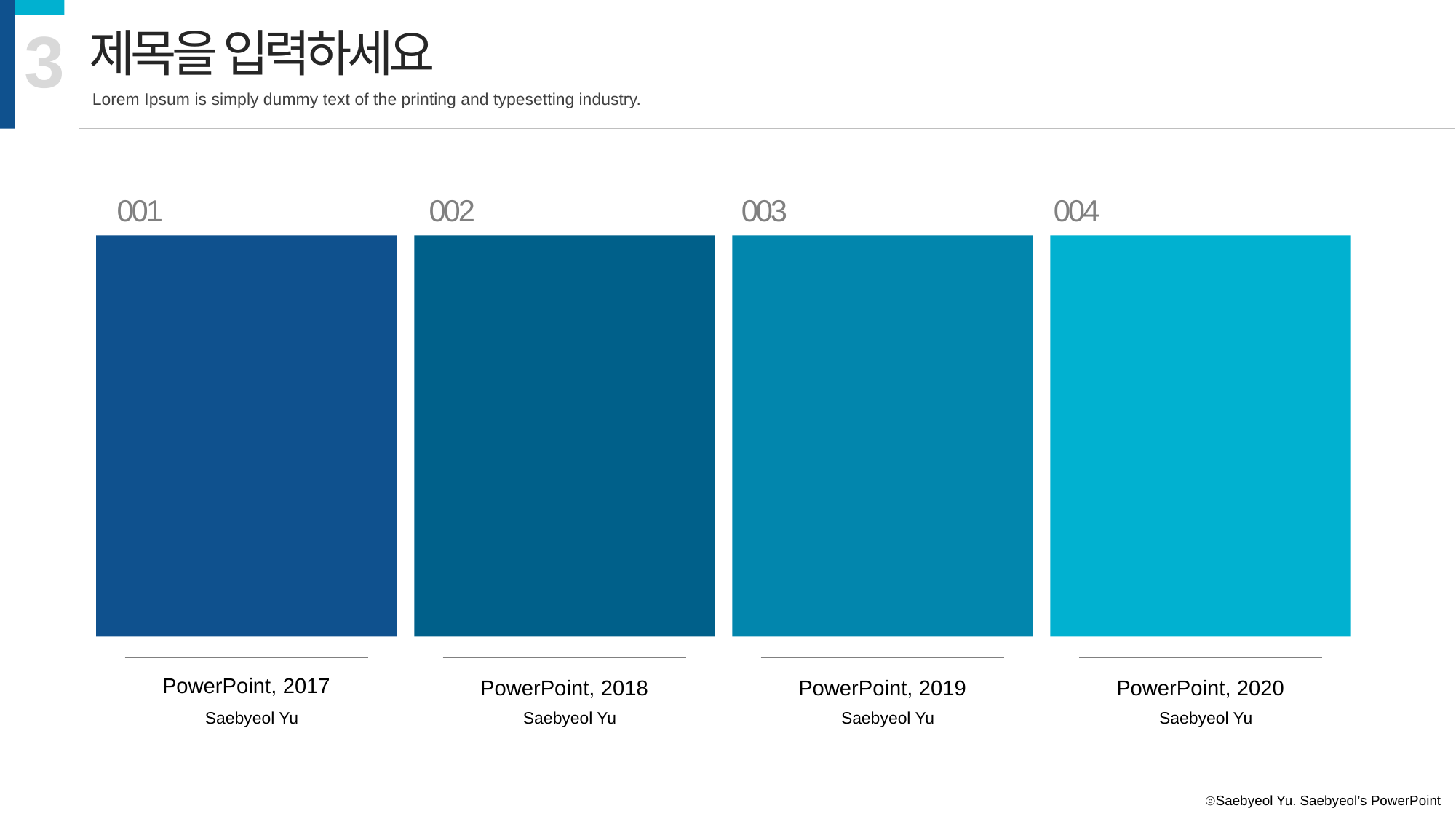

3
제목을 입력하세요
Lorem Ipsum is simply dummy text of the printing and typesetting industry.
001
002
003
004

PowerPoint, 2017
PowerPoint, 2018
PowerPoint, 2019
PowerPoint, 2020
Saebyeol Yu
Saebyeol Yu
Saebyeol Yu
Saebyeol Yu